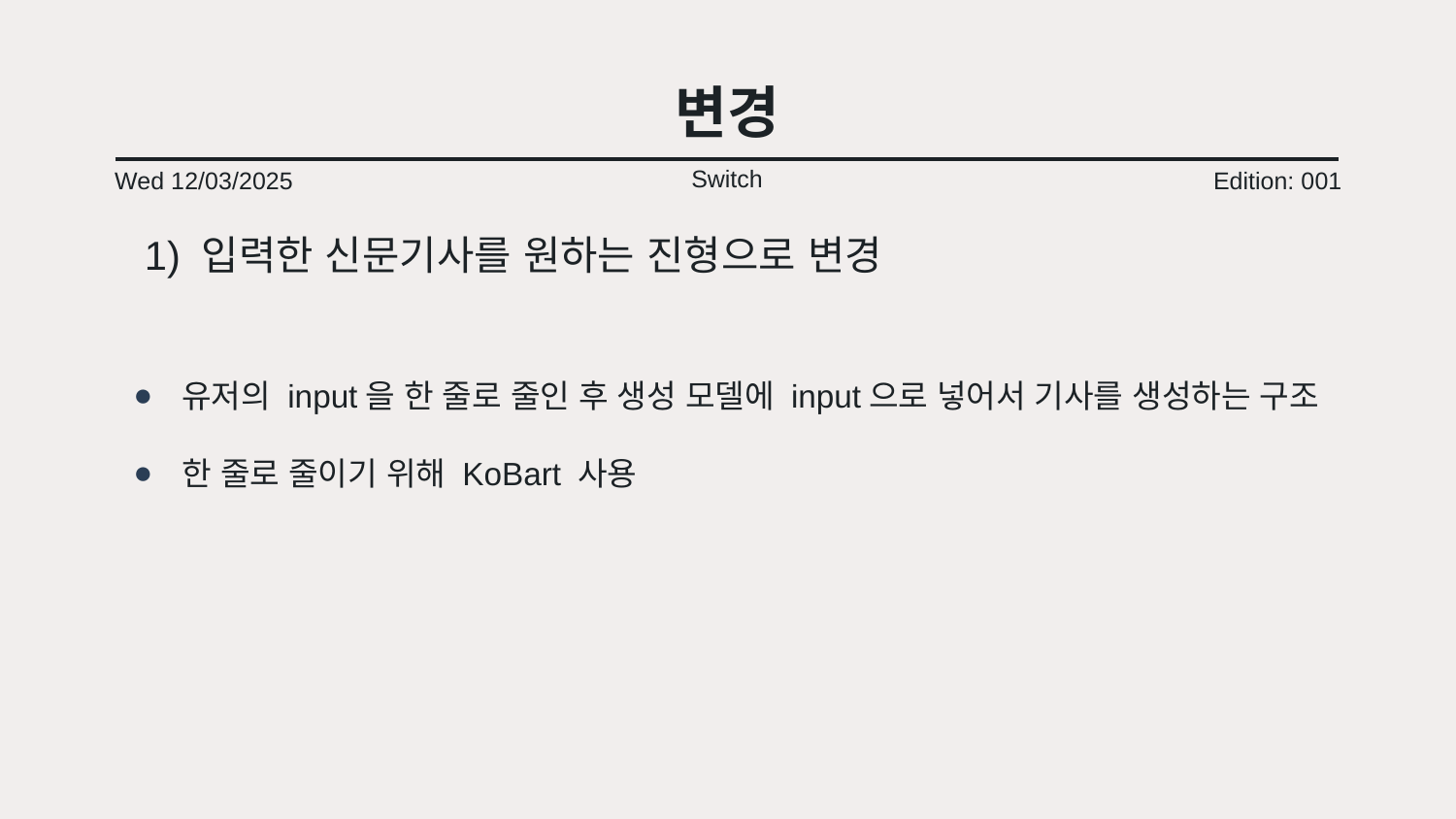

# 변경
Switch
Wed 12/03/2025
Edition: 001
 1) 입력한 신문기사를 원하는 진형으로 변경

유저의 input을 한 줄로 줄인 후 생성 모델에 input으로 넣어서 기사를 생성하는 구조

한 줄로 줄이기 위해 KoBart 사용